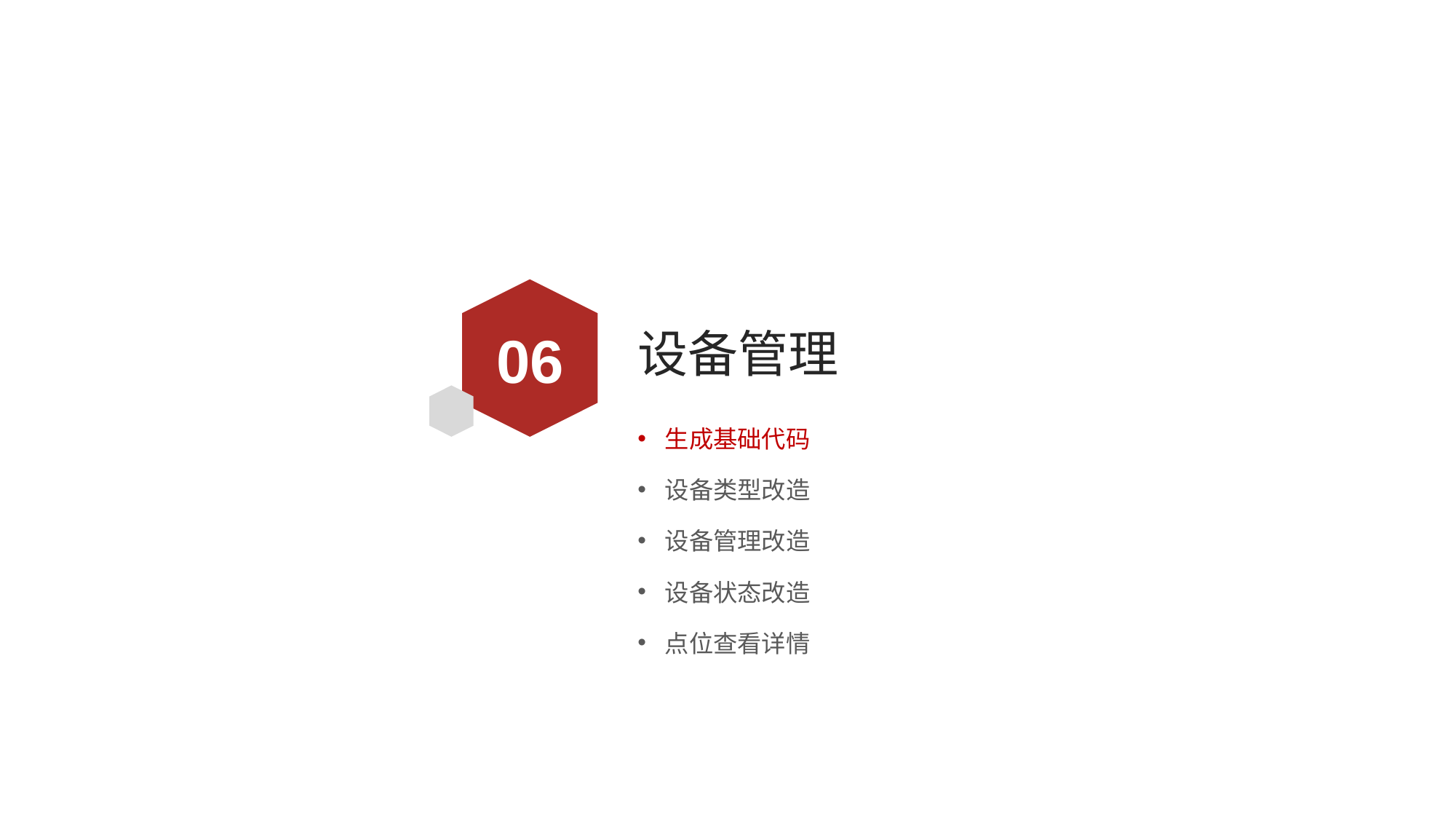

06
# 设备管理
生成基础代码
设备类型改造
设备管理改造
设备状态改造
点位查看详情